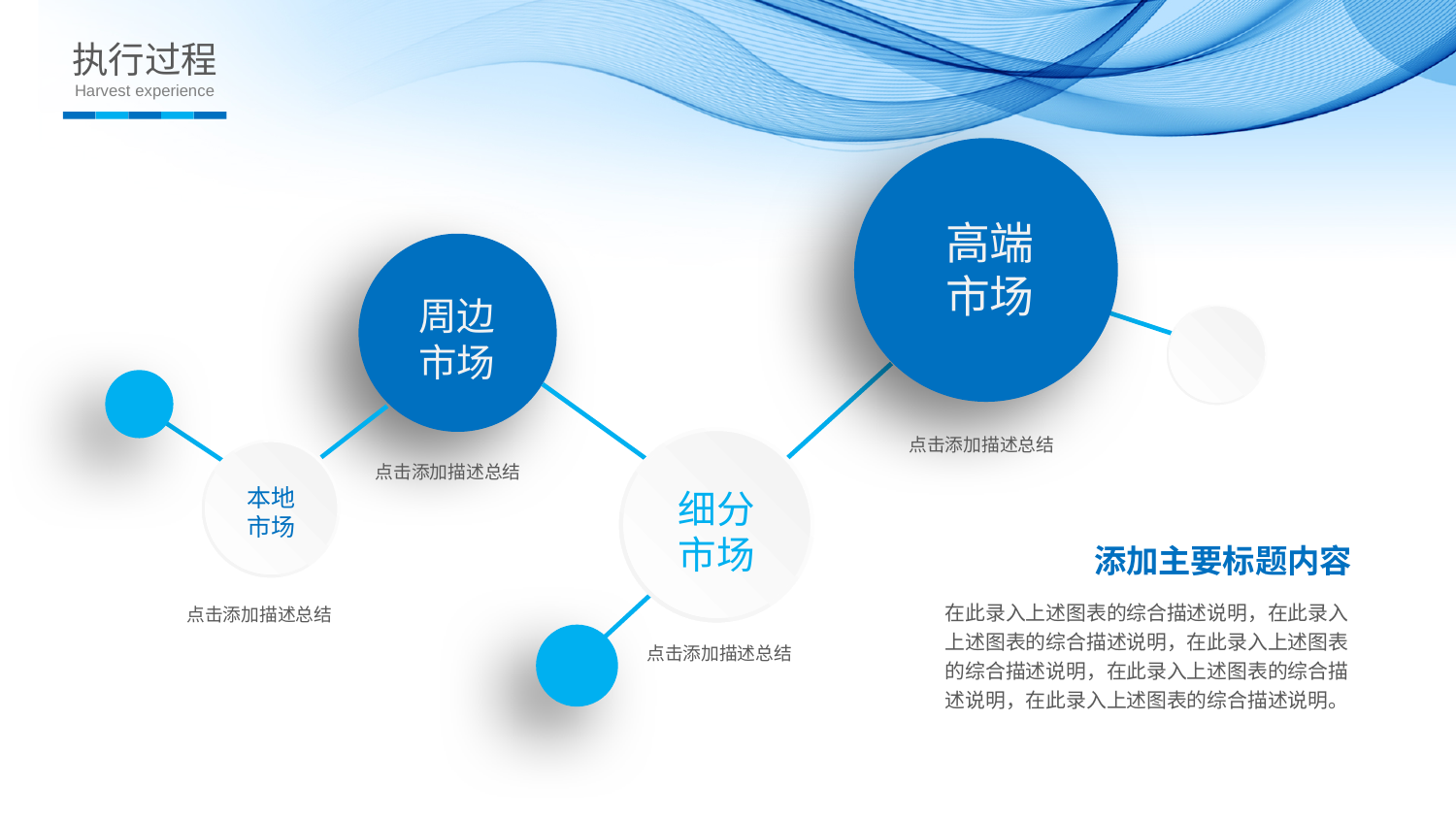

执行过程
Harvest experience

高端
市场

周边
市场

点击添加描述总结

点击添加描述总结
本地
市场
细分
市场
添加主要标题内容
在此录入上述图表的综合描述说明，在此录入上述图表的综合描述说明，在此录入上述图表的综合描述说明，在此录入上述图表的综合描述说明，在此录入上述图表的综合描述说明。
点击添加描述总结

点击添加描述总结